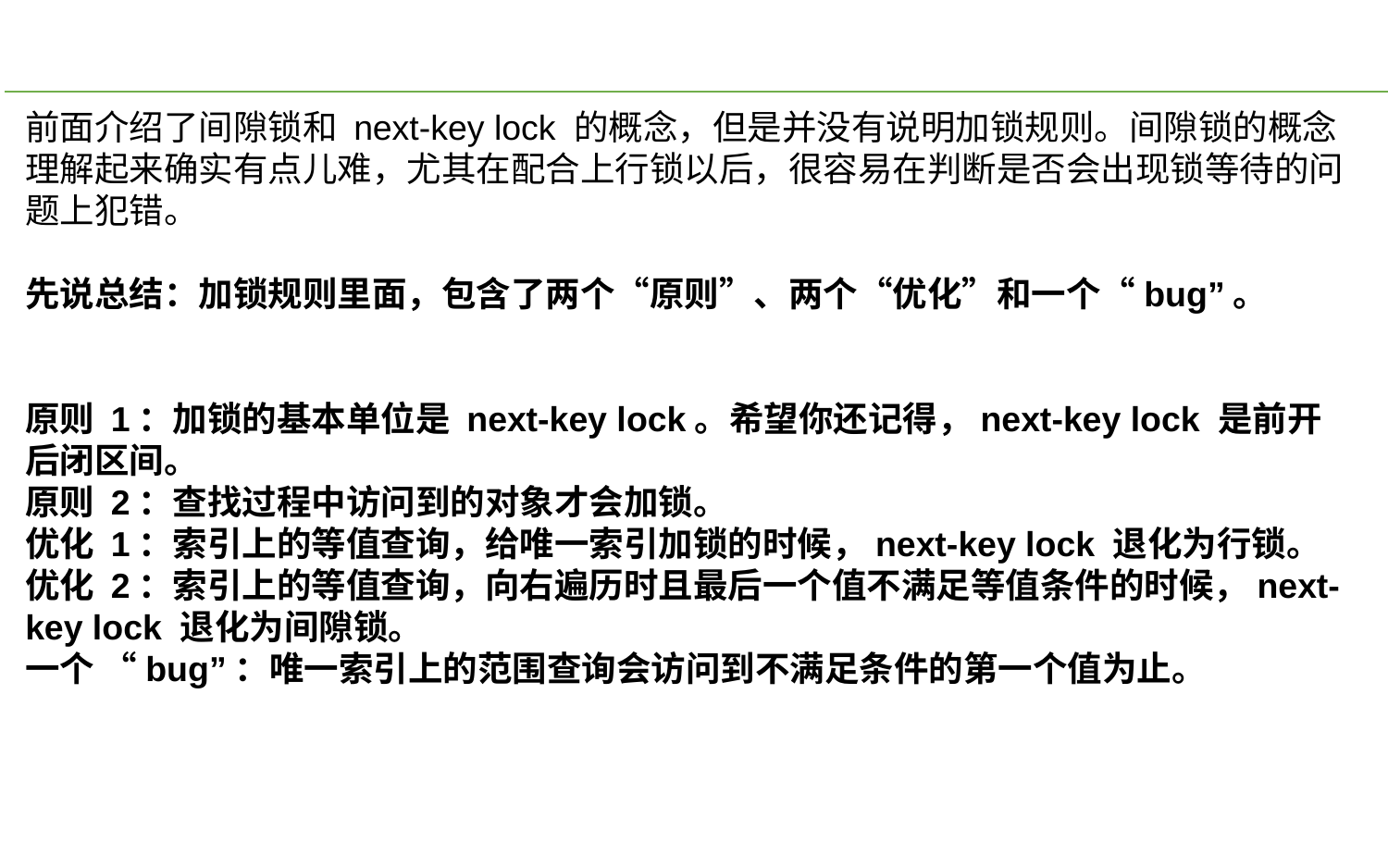

前面介绍了间隙锁和 next-key lock 的概念，但是并没有说明加锁规则。间隙锁的概念理解起来确实有点儿难，尤其在配合上行锁以后，很容易在判断是否会出现锁等待的问题上犯错。

先说总结：加锁规则里面，包含了两个“原则”、两个“优化”和一个“bug”。

原则 1：加锁的基本单位是 next-key lock。希望你还记得，next-key lock 是前开后闭区间。
原则 2：查找过程中访问到的对象才会加锁。
优化 1：索引上的等值查询，给唯一索引加锁的时候，next-key lock 退化为行锁。
优化 2：索引上的等值查询，向右遍历时且最后一个值不满足等值条件的时候，next-key lock 退化为间隙锁。
一个 “bug”：唯一索引上的范围查询会访问到不满足条件的第一个值为止。